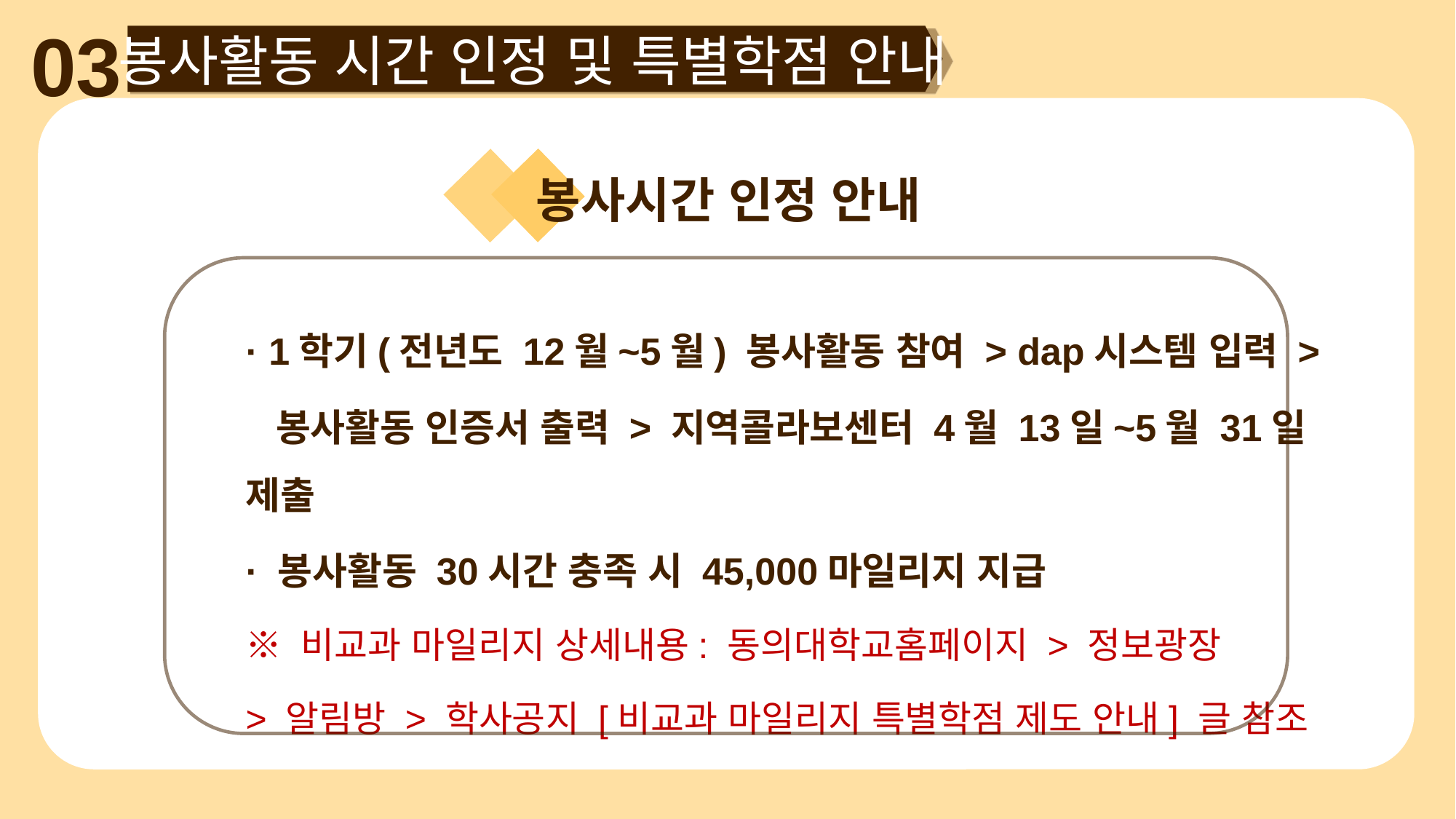

03
봉사활동 시간 인정 및 특별학점 안내

봉사시간 인정 안내

· 1학기(전년도 12월~5월) 봉사활동 참여 > dap시스템 입력 >
  봉사활동 인증서 출력 > 지역콜라보센터 4월 13일~5월 31일 제출
· 봉사활동 30시간 충족 시 45,000마일리지 지급
※ 비교과 마일리지 상세내용: 동의대학교홈페이지 > 정보광장
> 알림방 > 학사공지 [비교과 마일리지 특별학점 제도 안내] 글 참조